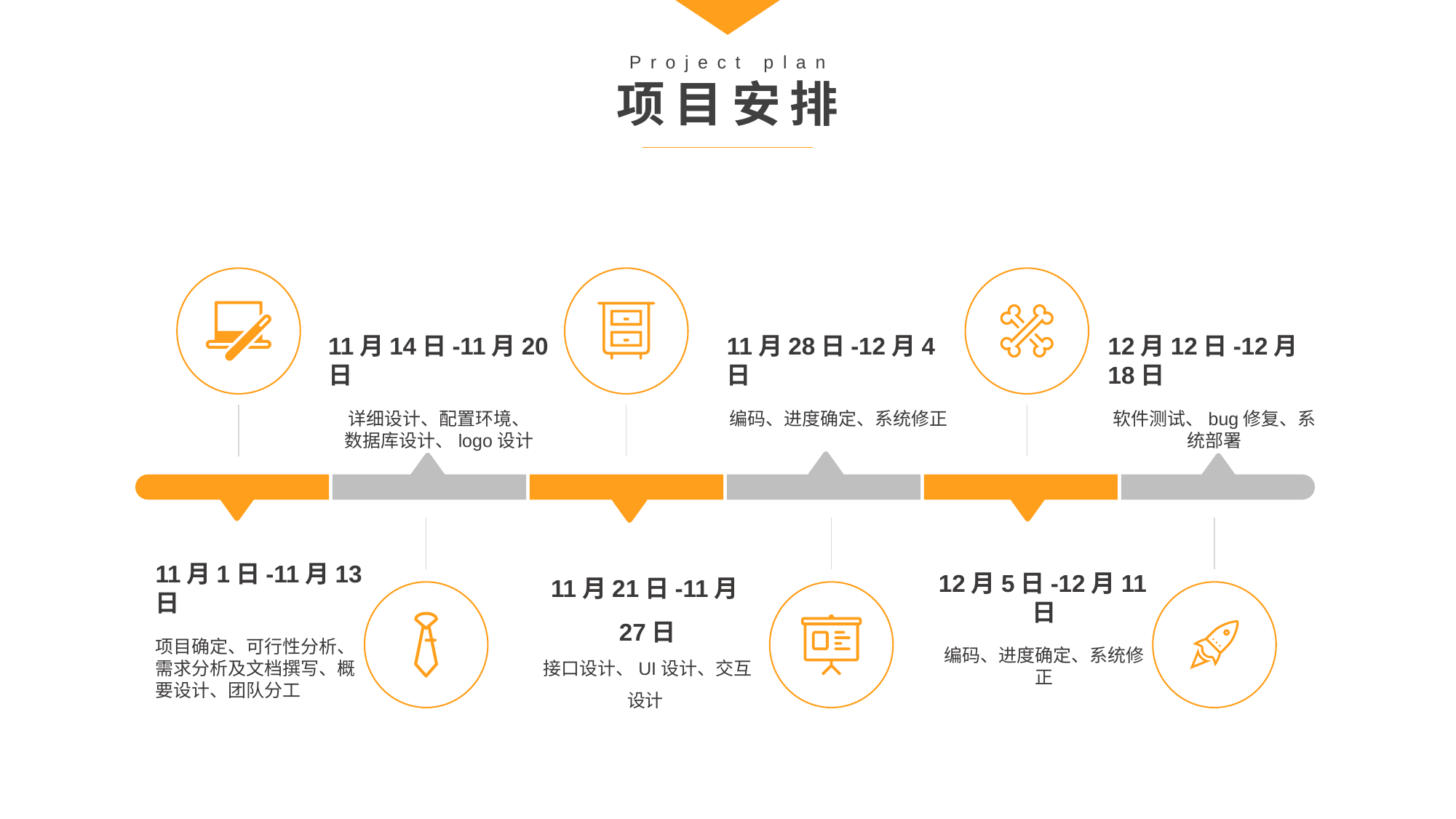

Project plan
项目安排

11月14日-11月20日

详细设计、配置环境、
数据库设计、logo设计
12月12日-12月18日

软件测试、bug修复、系统部署
11月28日-12月4日

编码、进度确定、系统修正

11月1日-11月13日

项目确定、可行性分析、需求分析及文档撰写、概要设计、团队分工
11月21日-11月27日
接口设计、UI设计、交互设计
12月5日-12月11日

编码、进度确定、系统修正